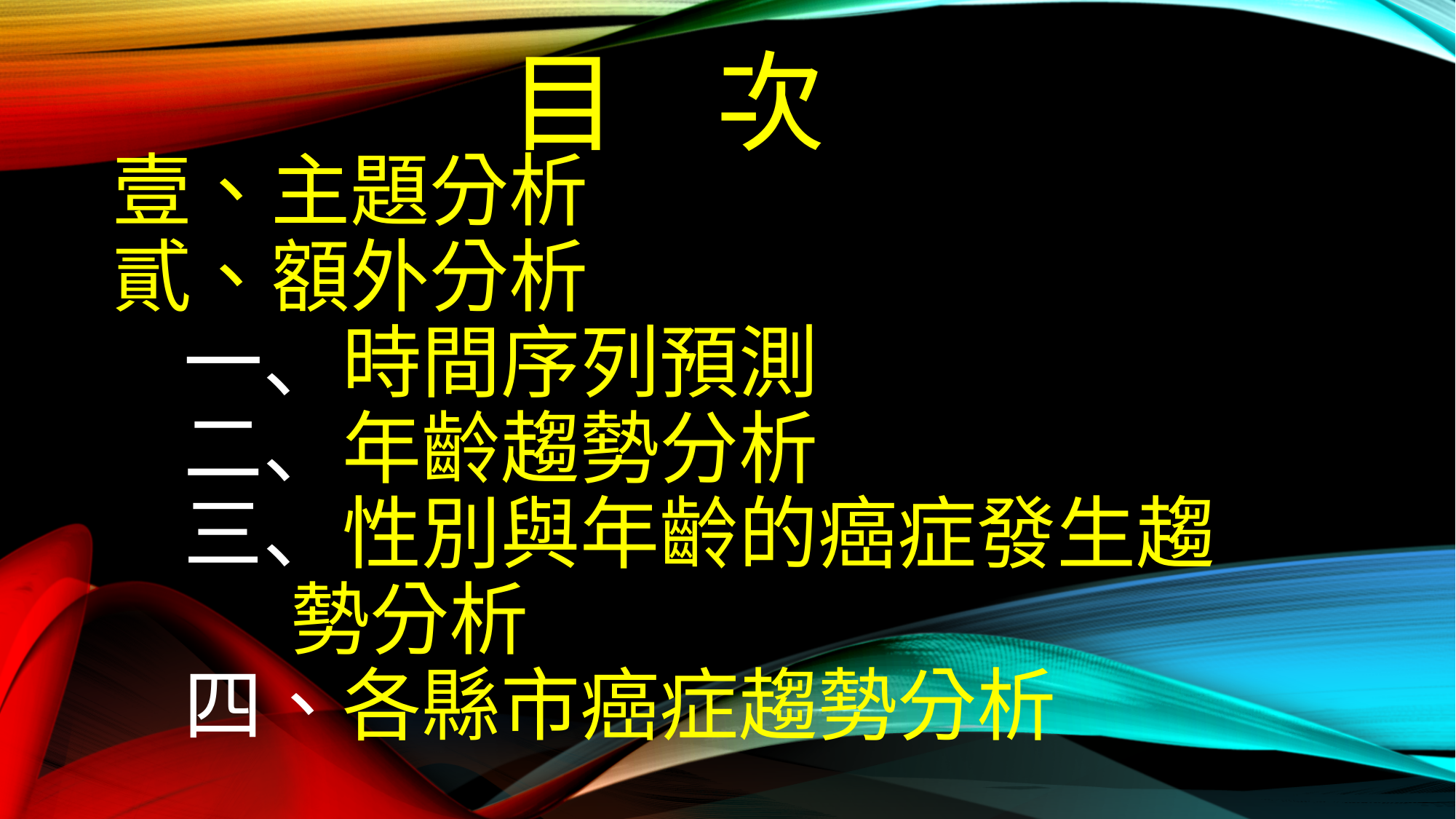

# 目    次
壹、主題分析
貳、額外分析
   一、時間序列預測
   二、年齡趨勢分析
   三、性別與年齡的癌症發生趨
         勢分析
   四、各縣市癌症趨勢分析